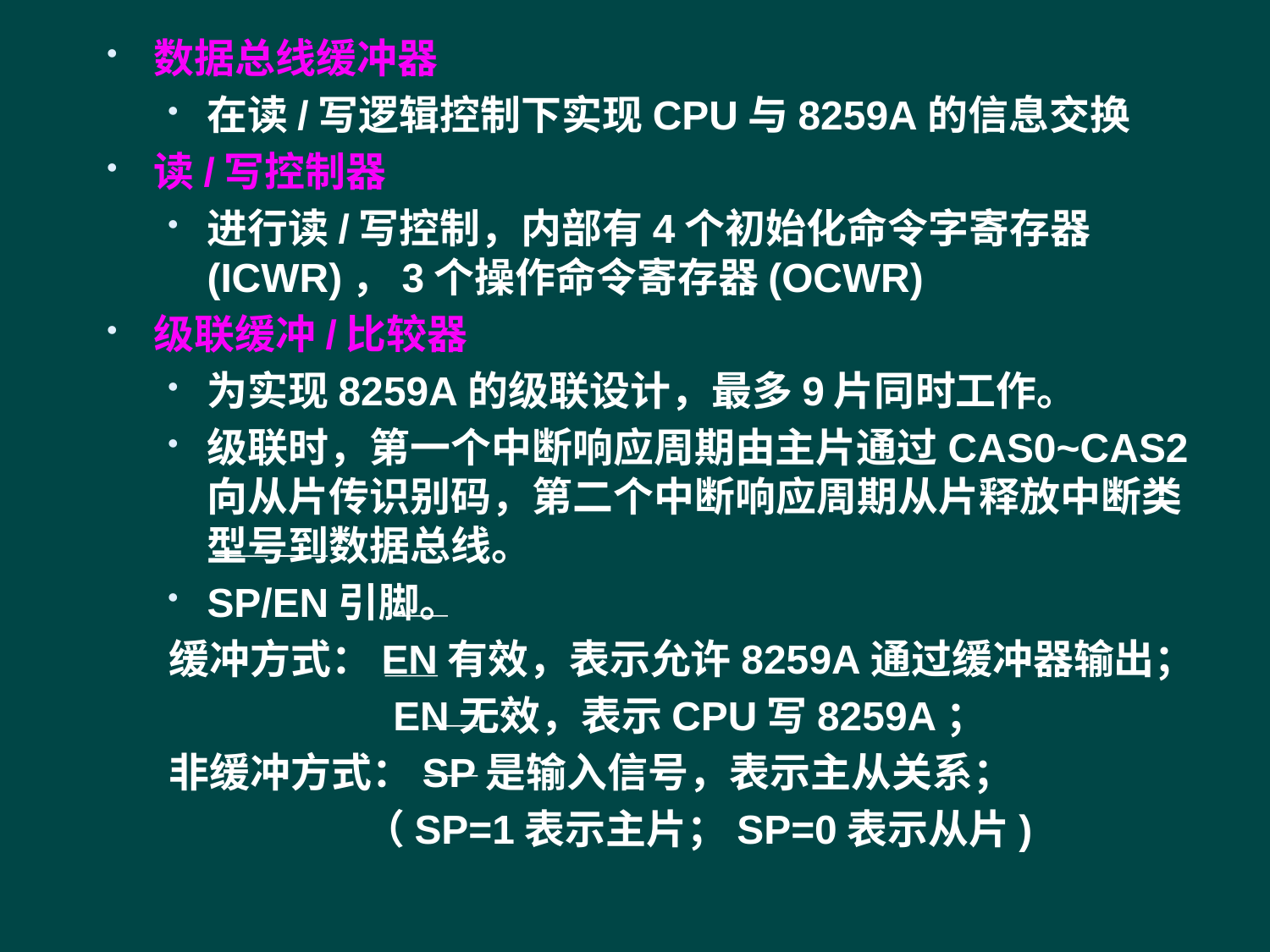

数据总线缓冲器
在读/写逻辑控制下实现CPU与8259A的信息交换
读/写控制器
进行读/写控制，内部有4个初始化命令字寄存器(ICWR)，3个操作命令寄存器(OCWR)
级联缓冲/比较器
为实现8259A的级联设计，最多9片同时工作。
级联时，第一个中断响应周期由主片通过CAS0~CAS2向从片传识别码，第二个中断响应周期从片释放中断类型号到数据总线。
SP/EN引脚。
缓冲方式：EN有效，表示允许8259A通过缓冲器输出；
                    EN无效，表示CPU写8259A；
非缓冲方式：SP是输入信号，表示主从关系；
                    （SP=1表示主片；SP=0表示从片)